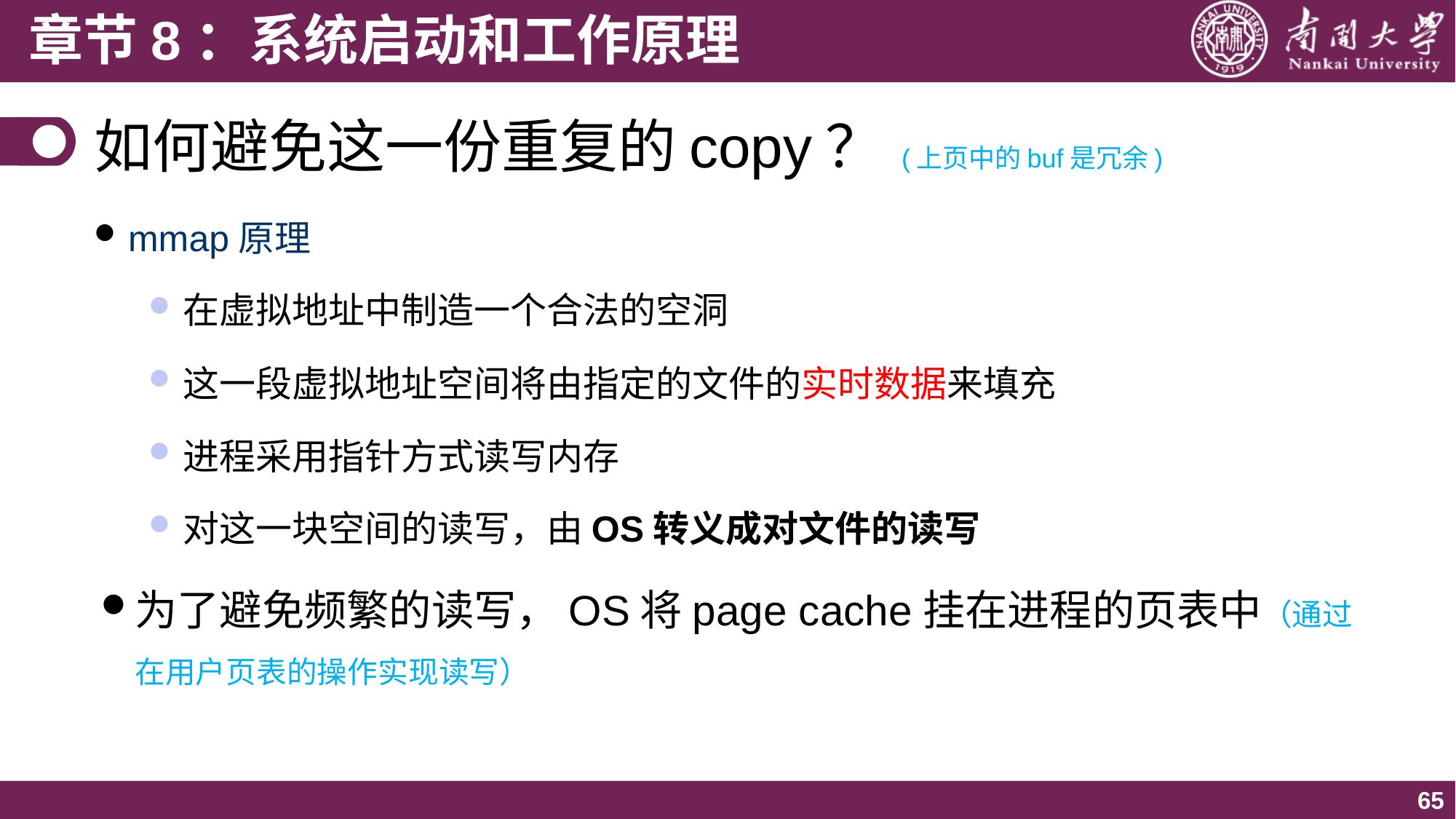

# 如何避免这一份重复的copy？  (上页中的buf是冗余)
mmap原理
在虚拟地址中制造一个合法的空洞
这一段虚拟地址空间将由指定的文件的实时数据来填充
进程采用指针方式读写内存
对这一块空间的读写，由OS转义成对文件的读写
为了避免频繁的读写，OS将page cache挂在进程的页表中（通过在用户页表的操作实现读写）

65